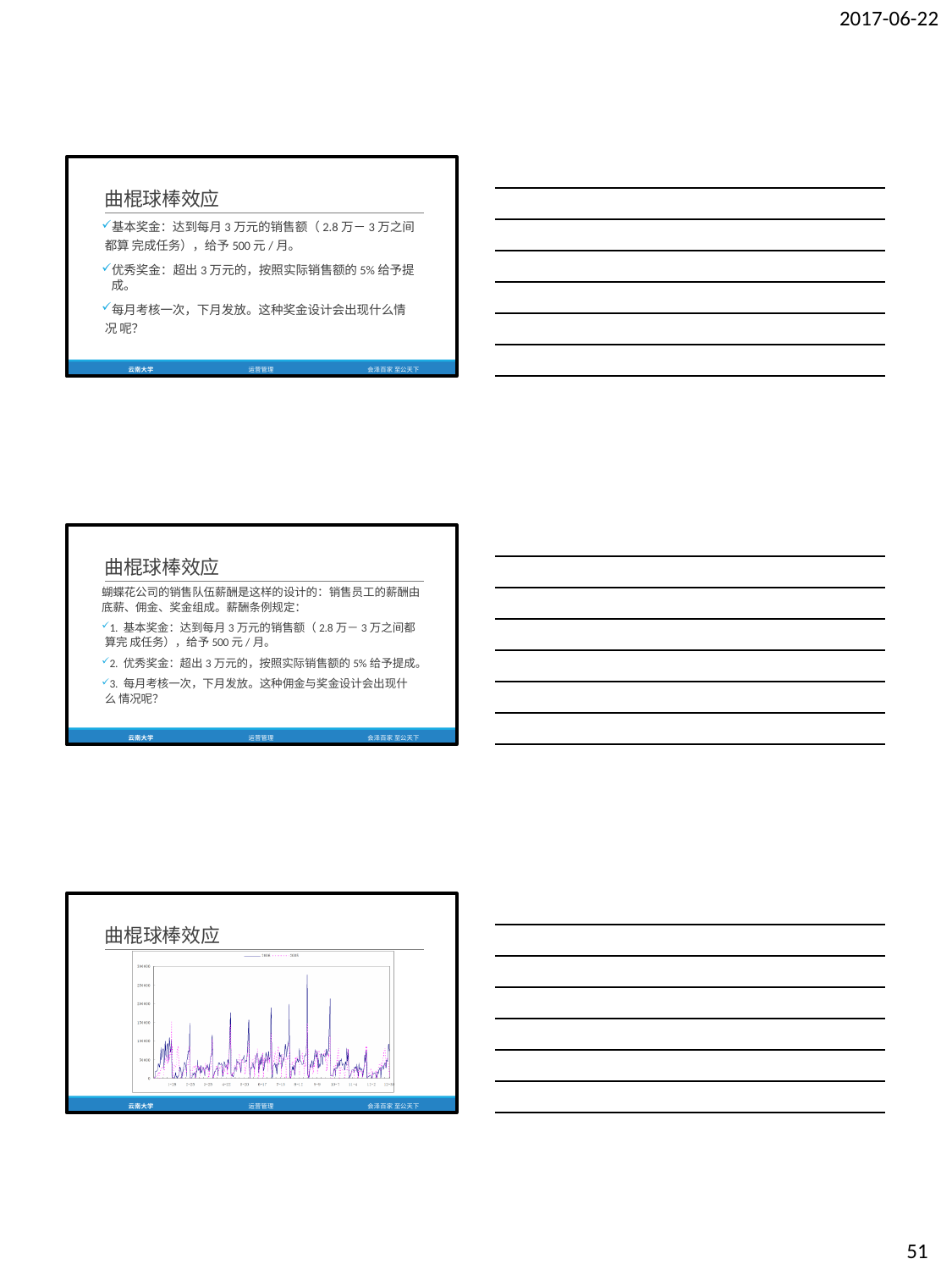

2017-06-22

曲棍球棒效应
基本奖金：达到每月3万元的销售额（2.8万－3万之间都算 完成任务），给予500元/月。
优秀奖金：超出3万元的，按照实际销售额的5%给予提成。
每月考核一次，下月发放。这种奖金设计会出现什么情况 呢？

云南大学
运营管理
会泽百家 至公天下

曲棍球棒效应
蝴蝶花公司的销售队伍薪酬是这样的设计的：销售员工的薪酬由 底薪、佣金、奖金组成。薪酬条例规定：
1. 基本奖金：达到每月3万元的销售额（2.8万－3万之间都算完 成任务），给予500元/月。
2. 优秀奖金：超出3万元的，按照实际销售额的5%给予提成。
3. 每月考核一次，下月发放。这种佣金与奖金设计会出现什么 情况呢？

云南大学
运营管理
会泽百家 至公天下

曲棍球棒效应

云南大学
运营管理
会泽百家 至公天下

51